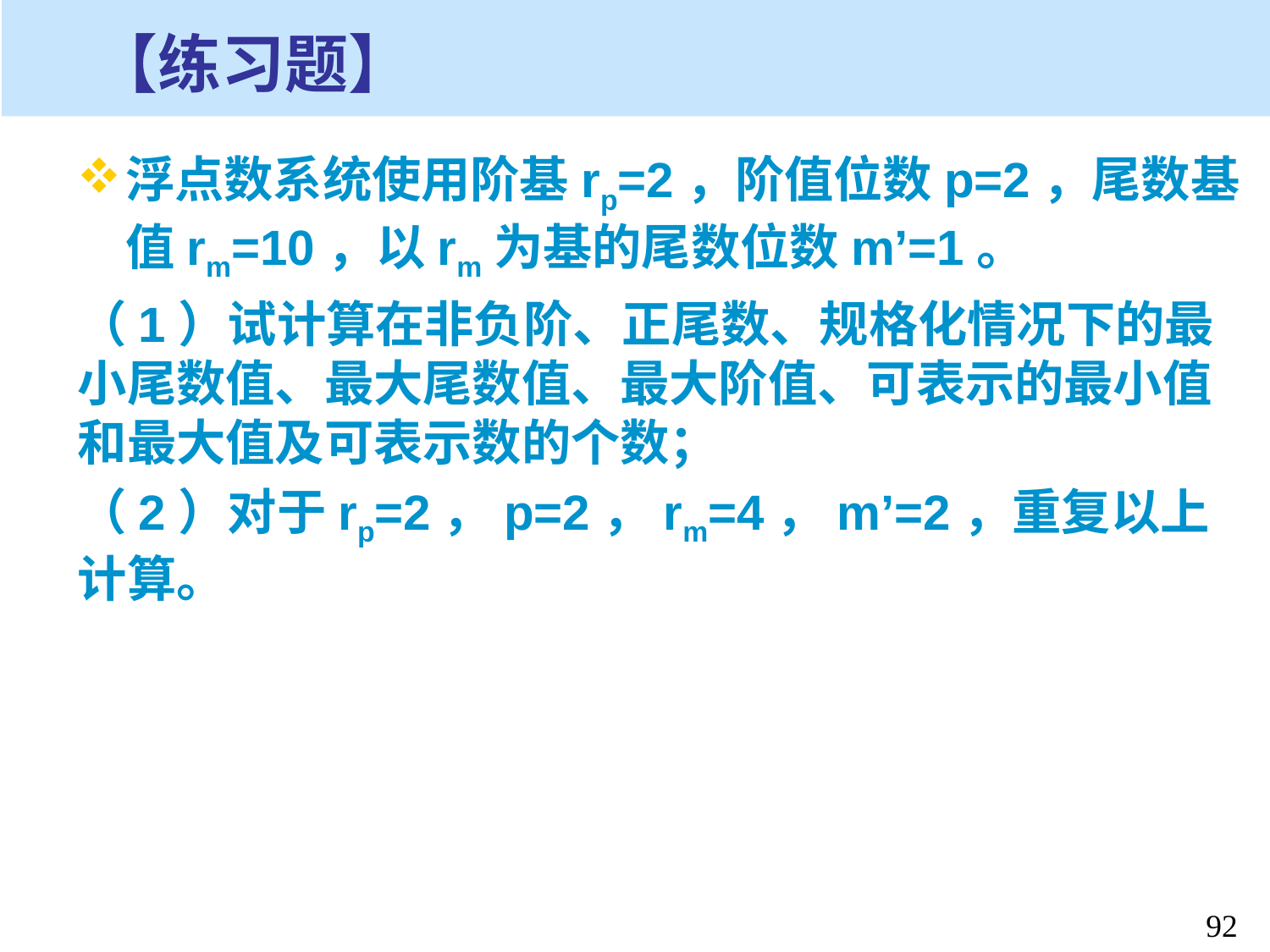

# 【练习题】
浮点数系统使用阶基rp=2，阶值位数p=2，尾数基值rm=10，以rm为基的尾数位数m’=1。
（1）试计算在非负阶、正尾数、规格化情况下的最小尾数值、最大尾数值、最大阶值、可表示的最小值和最大值及可表示数的个数；
（2）对于rp=2，p=2，rm=4，m’=2，重复以上计算。